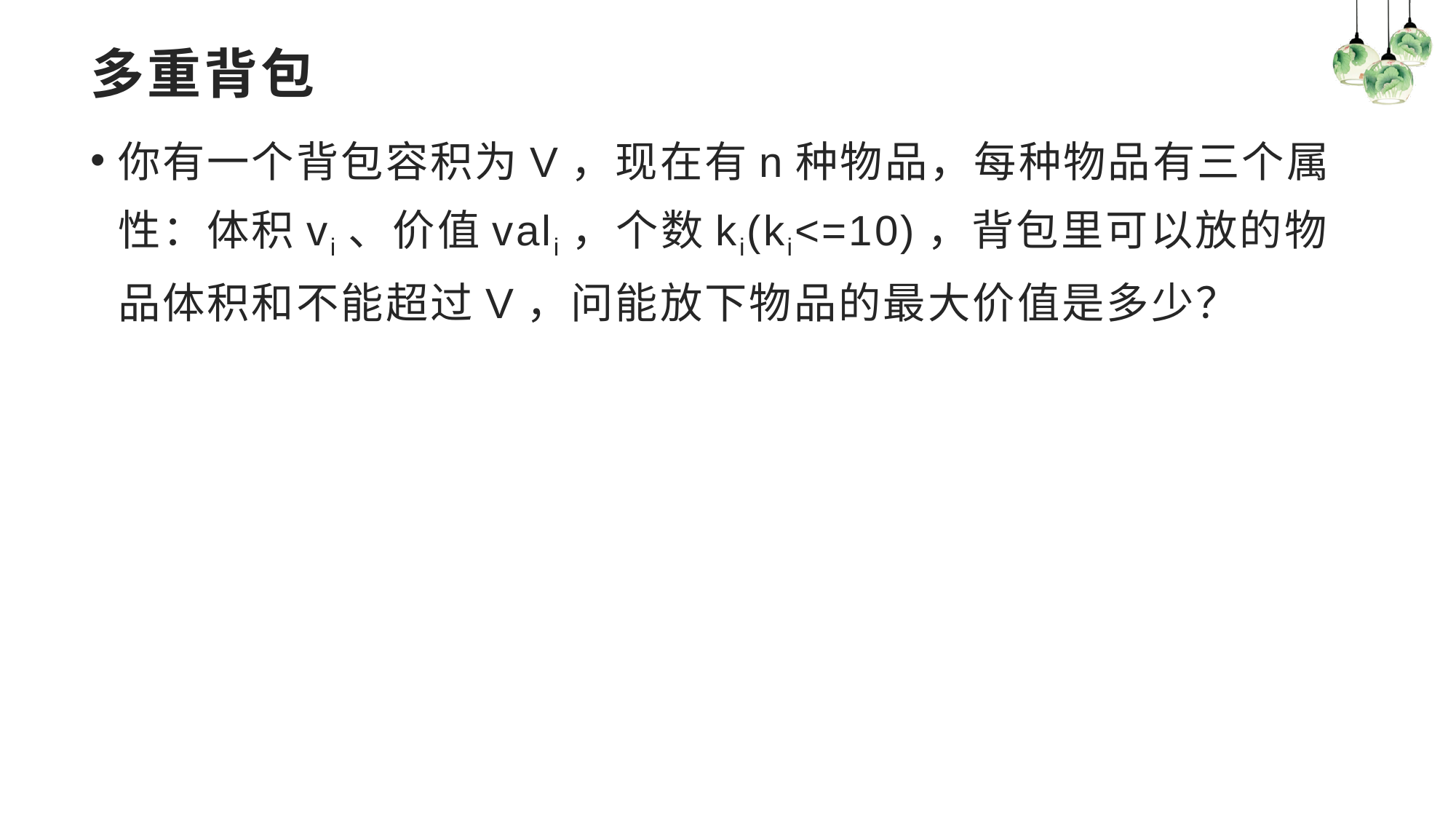

# 多重背包
你有一个背包容积为V，现在有n种物品，每种物品有三个属性：体积vi、价值vali，个数ki(ki<=10)，背包里可以放的物品体积和不能超过V，问能放下物品的最大价值是多少？